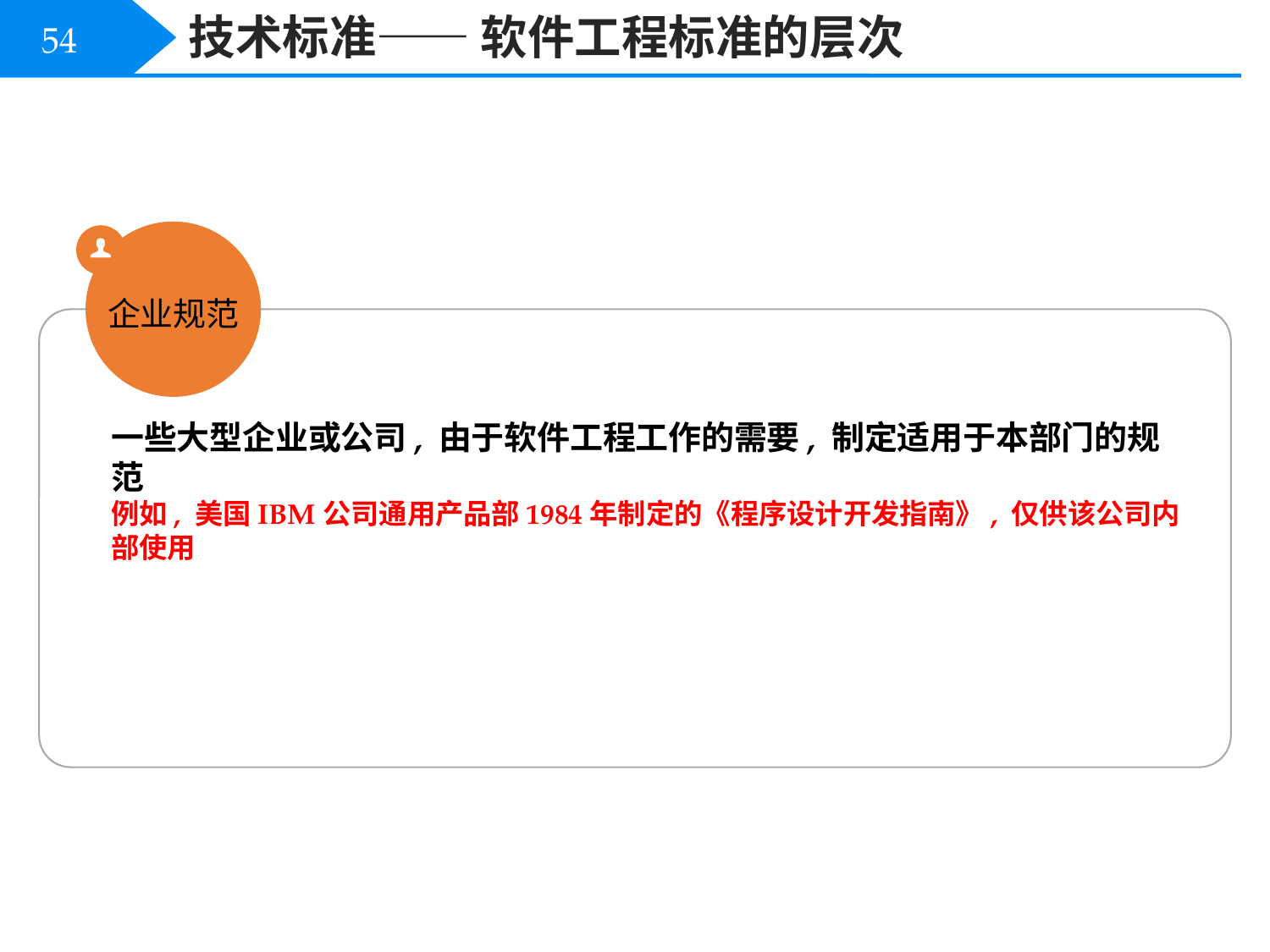

技术标准—— 软件工程标准的层次
54
企业规范

一些大型企业或公司, 由于软件工程工作的需要, 制定适用于本部门的规范
例如, 美国IBM公司通用产品部1984年制定的《程序设计开发指南》, 仅供该公司内部使用